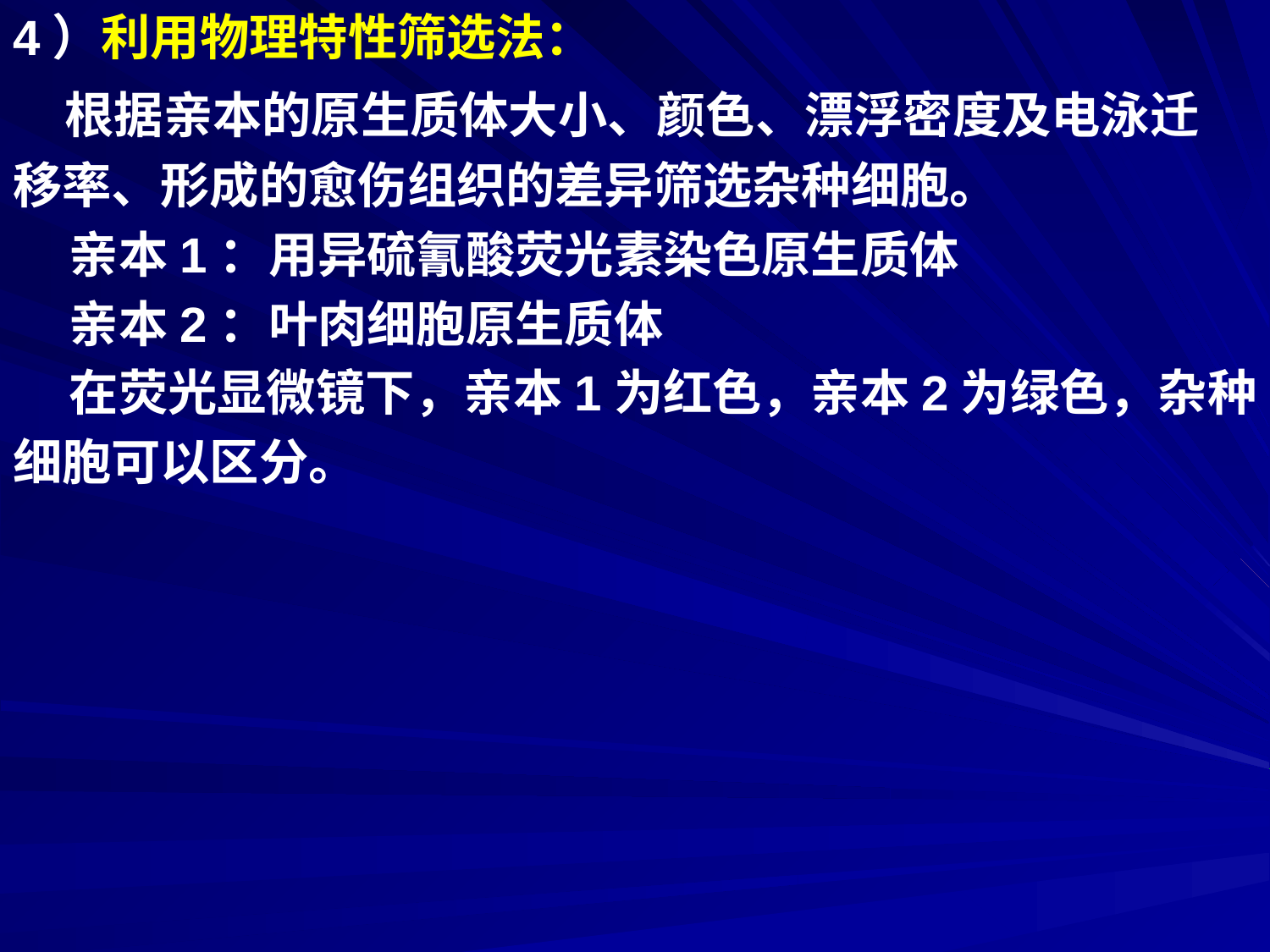

4）利用物理特性筛选法：
   根据亲本的原生质体大小、颜色、漂浮密度及电泳迁
移率、形成的愈伤组织的差异筛选杂种细胞。
    亲本1：用异硫氰酸荧光素染色原生质体
    亲本2：叶肉细胞原生质体
    在荧光显微镜下，亲本1为红色，亲本2为绿色，杂种
细胞可以区分。